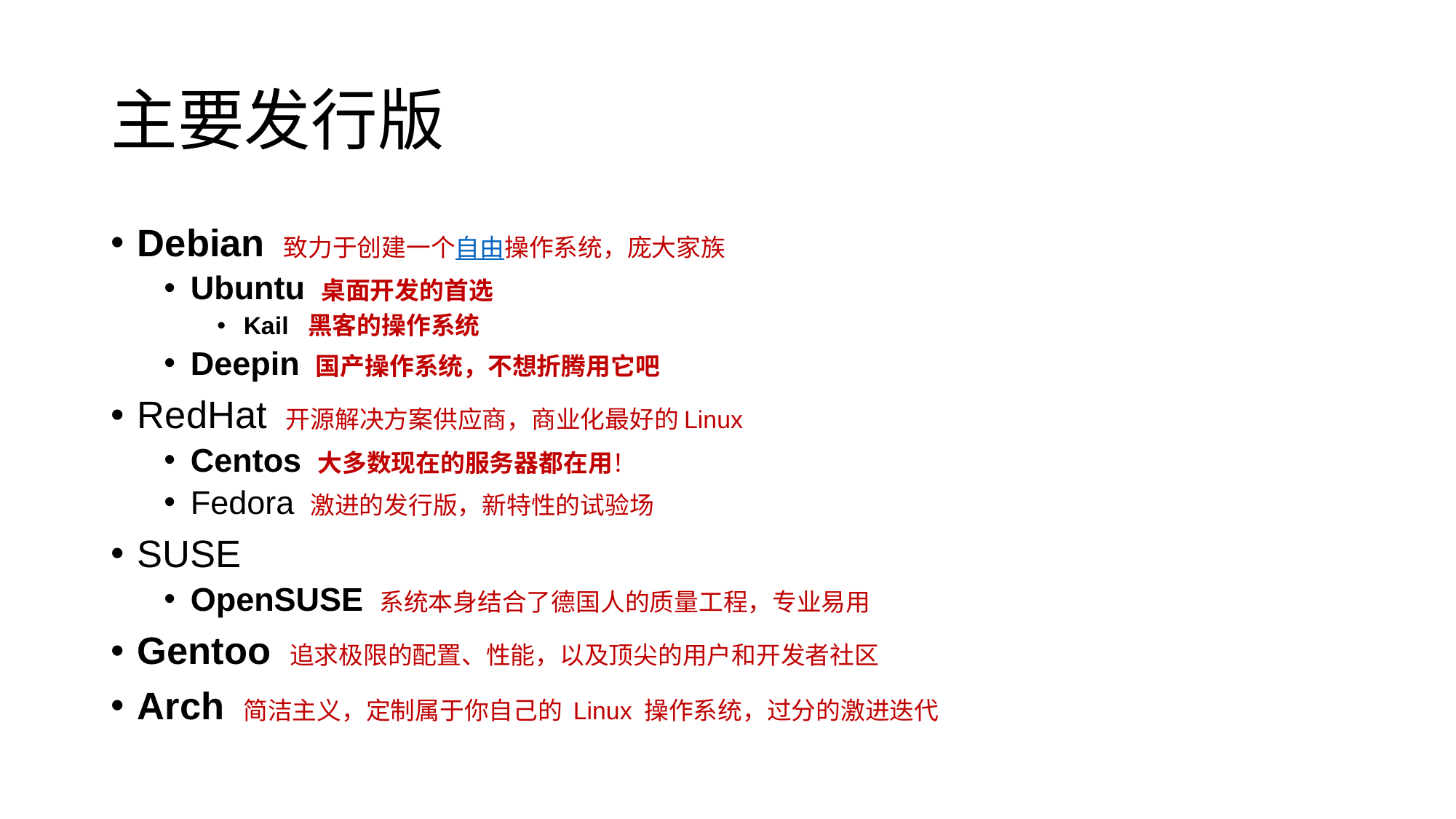

# 主要发行版
Debian 致力于创建一个自由操作系统，庞大家族
Ubuntu 桌面开发的首选
Kail  黑客的操作系统
Deepin 国产操作系统，不想折腾用它吧
RedHat 开源解决方案供应商，商业化最好的Linux
Centos 大多数现在的服务器都在用！
Fedora 激进的发行版，新特性的试验场
SUSE
OpenSUSE 系统本身结合了德国人的质量工程，专业易用
Gentoo 追求极限的配置、性能，以及顶尖的用户和开发者社区
Arch 简洁主义，定制属于你自己的 Linux 操作系统，过分的激进迭代